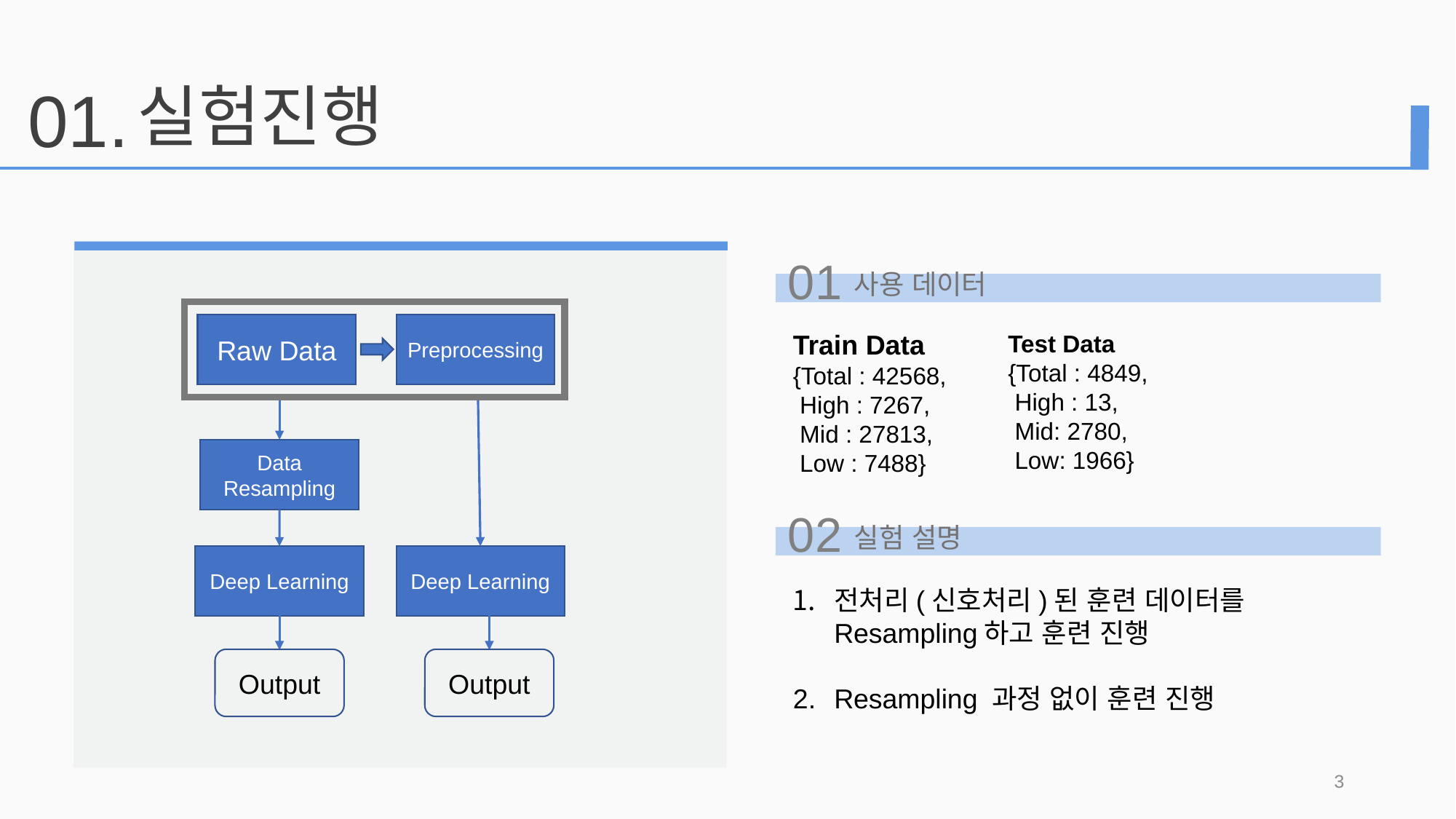

실험진행
01.

0
1
사용 데이터

Raw Data
Preprocessing

Data Resampling
Deep Learning
Deep Learning
Output
Output
Train Data
{Total : 42568,
 High : 7267,
 Mid : 27813,
 Low : 7488}
Test Data
{Total : 4849,
 High : 13,
 Mid: 2780,
 Low: 1966}
0
2
실험 설명

전처리(신호처리)된 훈련 데이터를 Resampling하고 훈련 진행

Resampling 과정 없이 훈련 진행
3